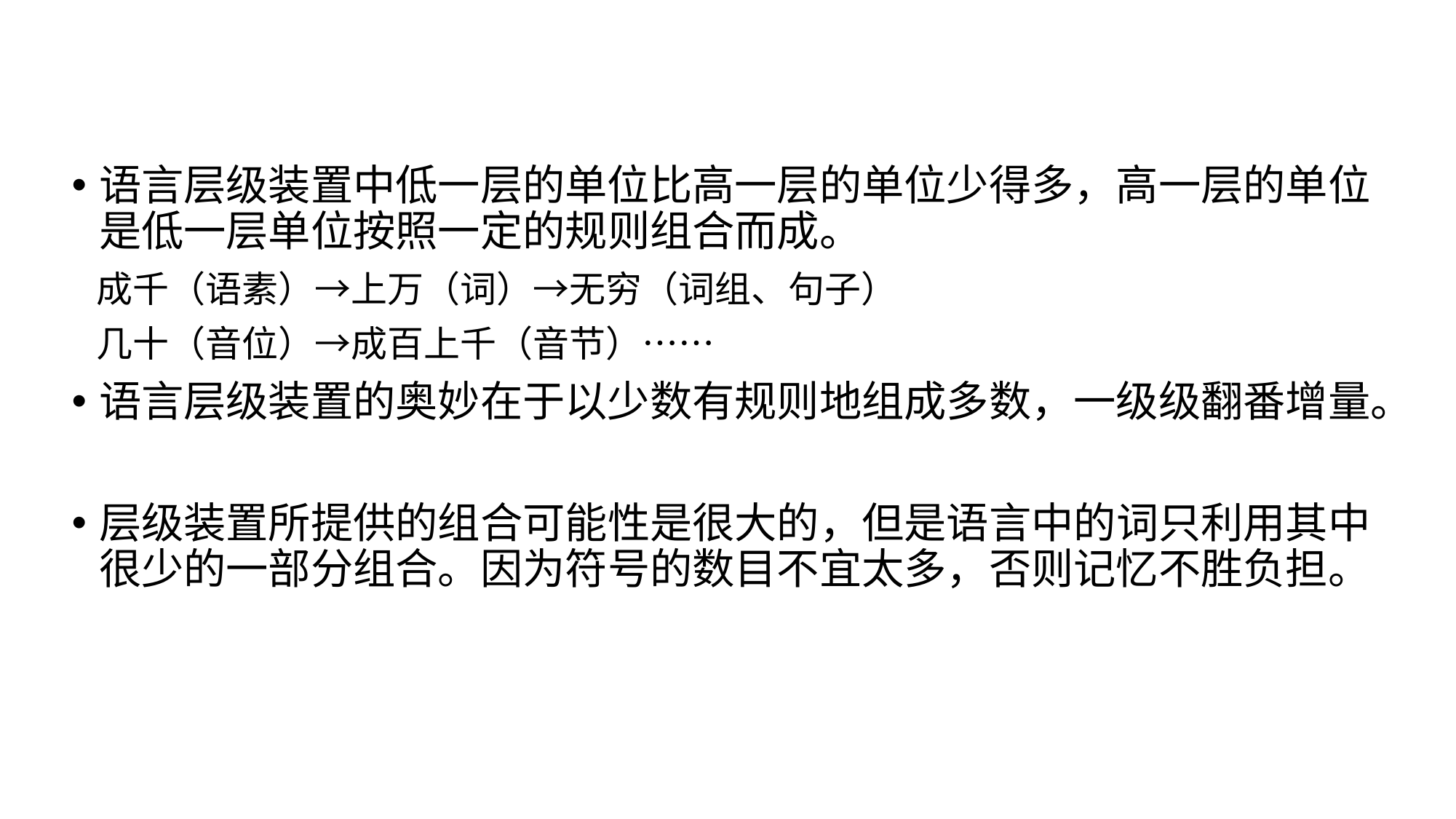

语言层级装置中低一层的单位比高一层的单位少得多，高一层的单位是低一层单位按照一定的规则组合而成。
  成千（语素）→上万（词）→无穷（词组、句子）
  几十（音位）→成百上千（音节）……
语言层级装置的奥妙在于以少数有规则地组成多数，一级级翻番增量。

层级装置所提供的组合可能性是很大的，但是语言中的词只利用其中很少的一部分组合。因为符号的数目不宜太多，否则记忆不胜负担。